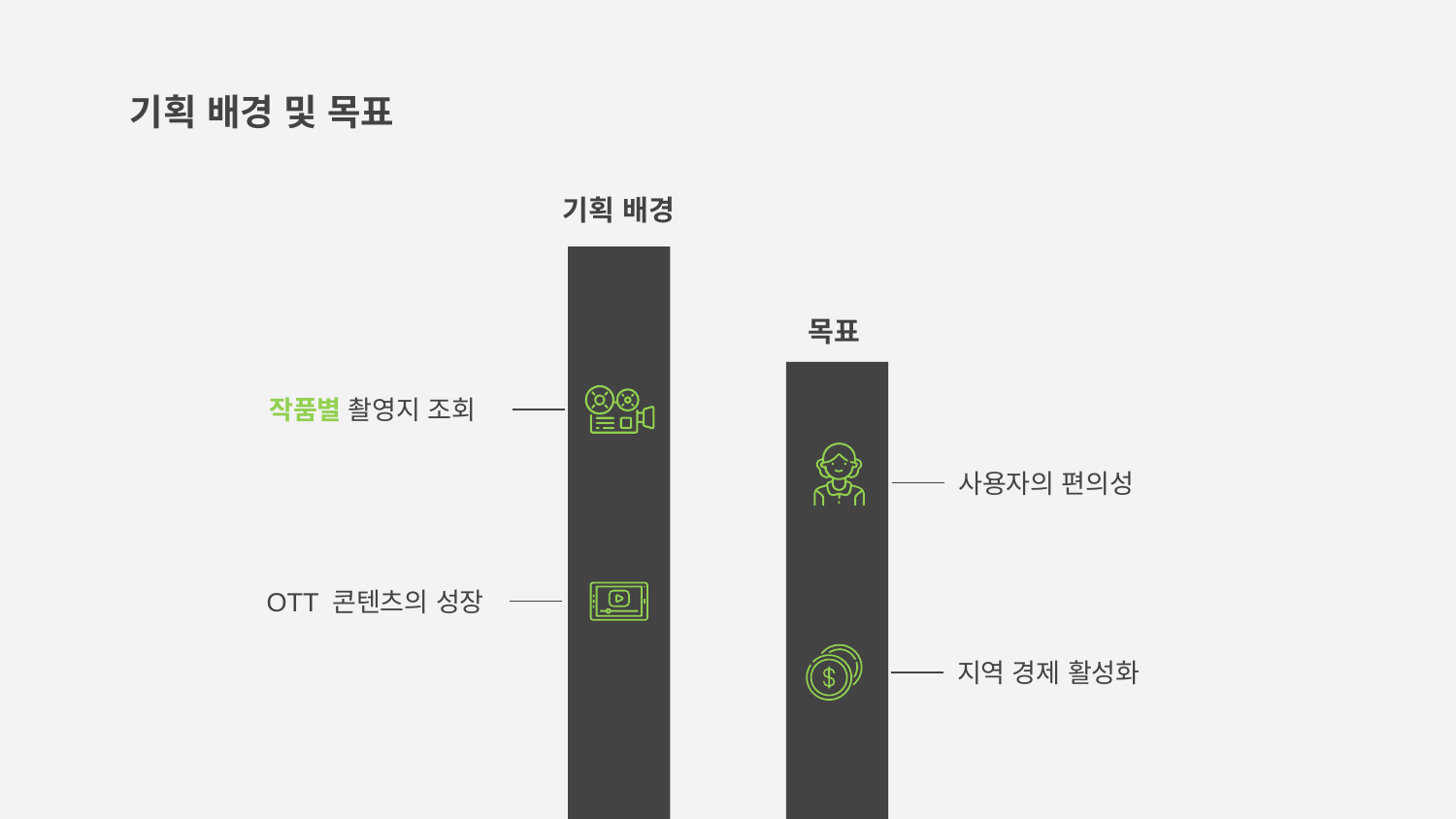

# 기획 배경 및 목표
기획 배경

목표

작품별 촬영지 조회

사용자의 편의성
OTT 콘텐츠의 성장

지역 경제 활성화